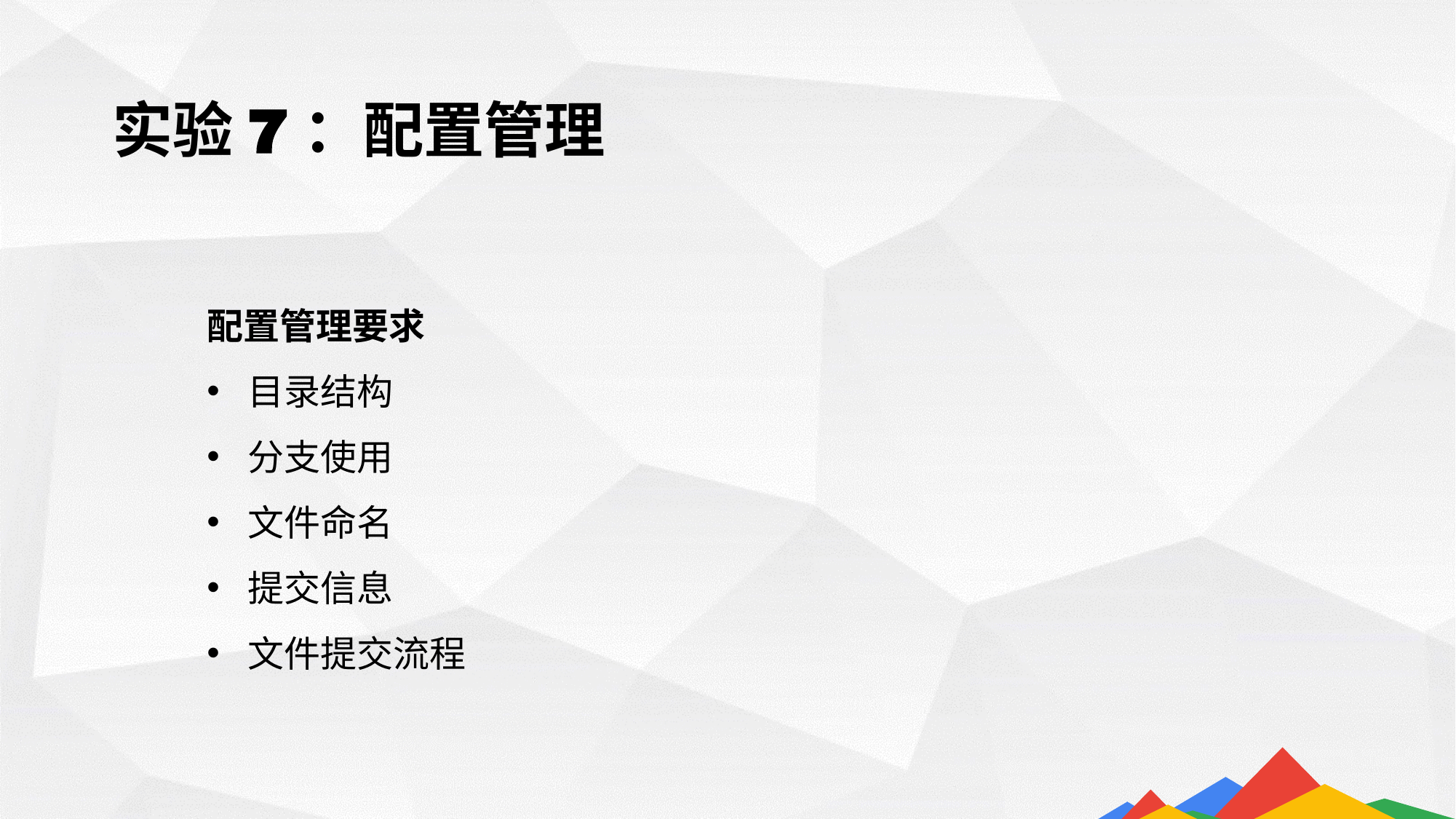

实验7：配置管理
配置管理要求
目录结构
分支使用
文件命名
提交信息
文件提交流程